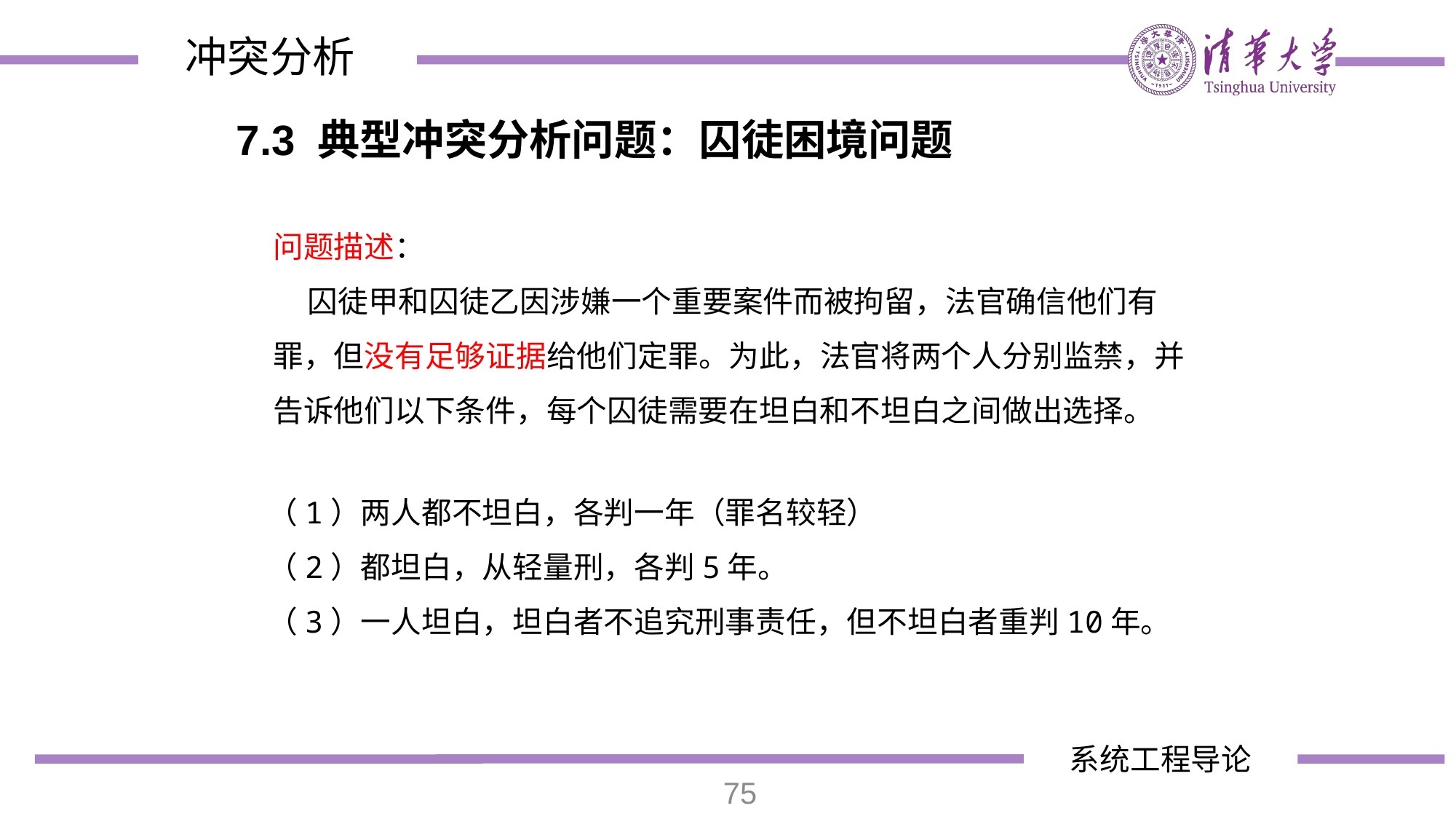

冲突分析
7.3 典型冲突分析问题：囚徒困境问题
问题描述：
    囚徒甲和囚徒乙因涉嫌一个重要案件而被拘留，法官确信他们有罪，但没有足够证据给他们定罪。为此，法官将两个人分别监禁，并告诉他们以下条件，每个囚徒需要在坦白和不坦白之间做出选择。
（1）两人都不坦白，各判一年（罪名较轻）
（2）都坦白，从轻量刑，各判5年。
（3）一人坦白，坦白者不追究刑事责任，但不坦白者重判10年。